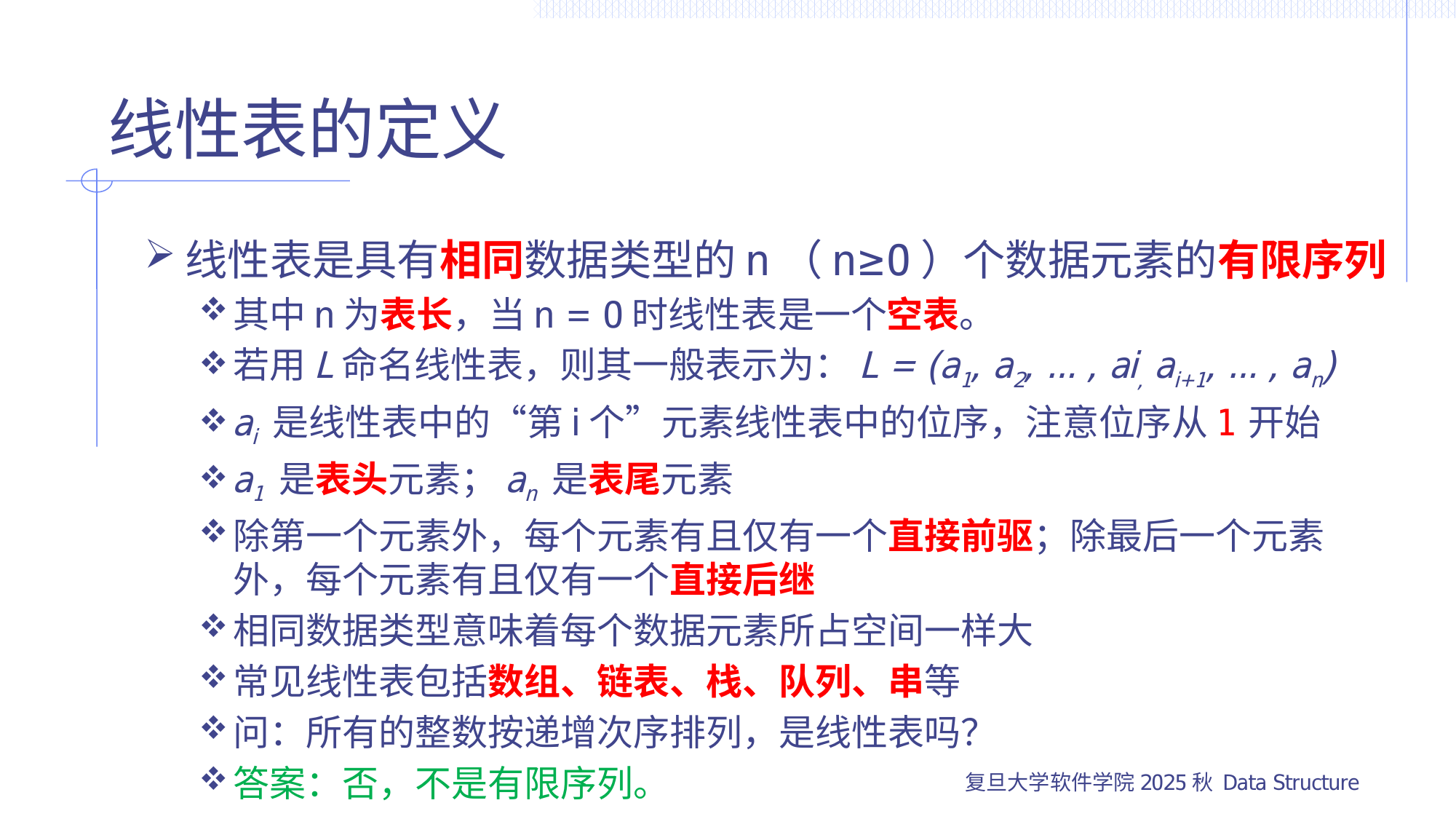

# 线性表的定义
线性表是具有相同数据类型的n（n≥0）个数据元素的有限序列
其中n为表长，当n = 0时线性表是一个空表。
若用L命名线性表，则其一般表示为：L = (a1, a2, … , ai, ai+1, … , an)
ai 是线性表中的“第i个”元素线性表中的位序，注意位序从1开始
a1 是表头元素；an 是表尾元素
除第一个元素外，每个元素有且仅有一个直接前驱；除最后一个元素外，每个元素有且仅有一个直接后继
相同数据类型意味着每个数据元素所占空间一样大
常见线性表包括数组、链表、栈、队列、串等
问：所有的整数按递增次序排列，是线性表吗？
答案：否，不是有限序列。